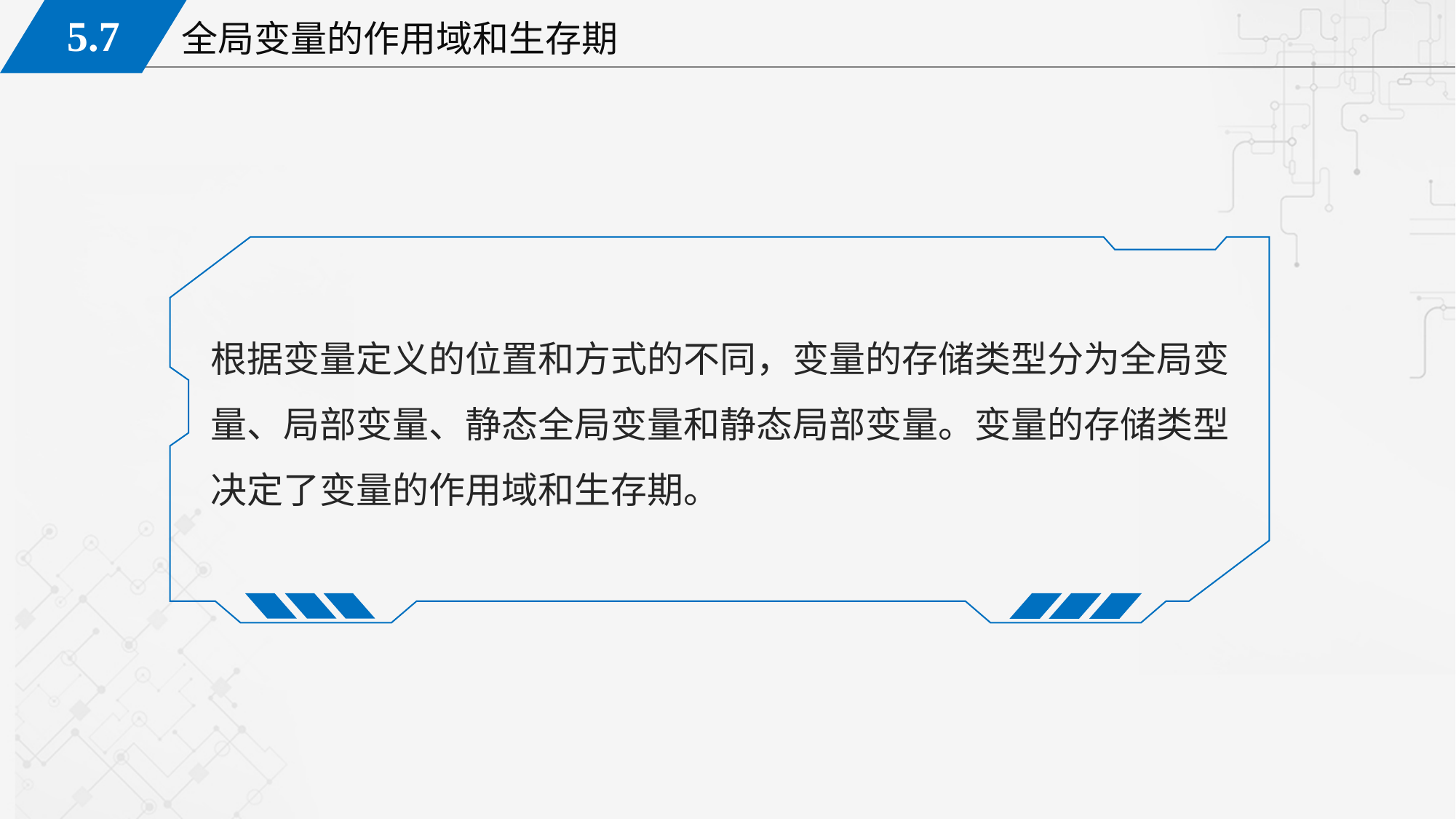

根据变量定义的位置和方式的不同，变量的存储类型分为全局变量、局部变量、静态全局变量和静态局部变量。变量的存储类型决定了变量的作用域和生存期。